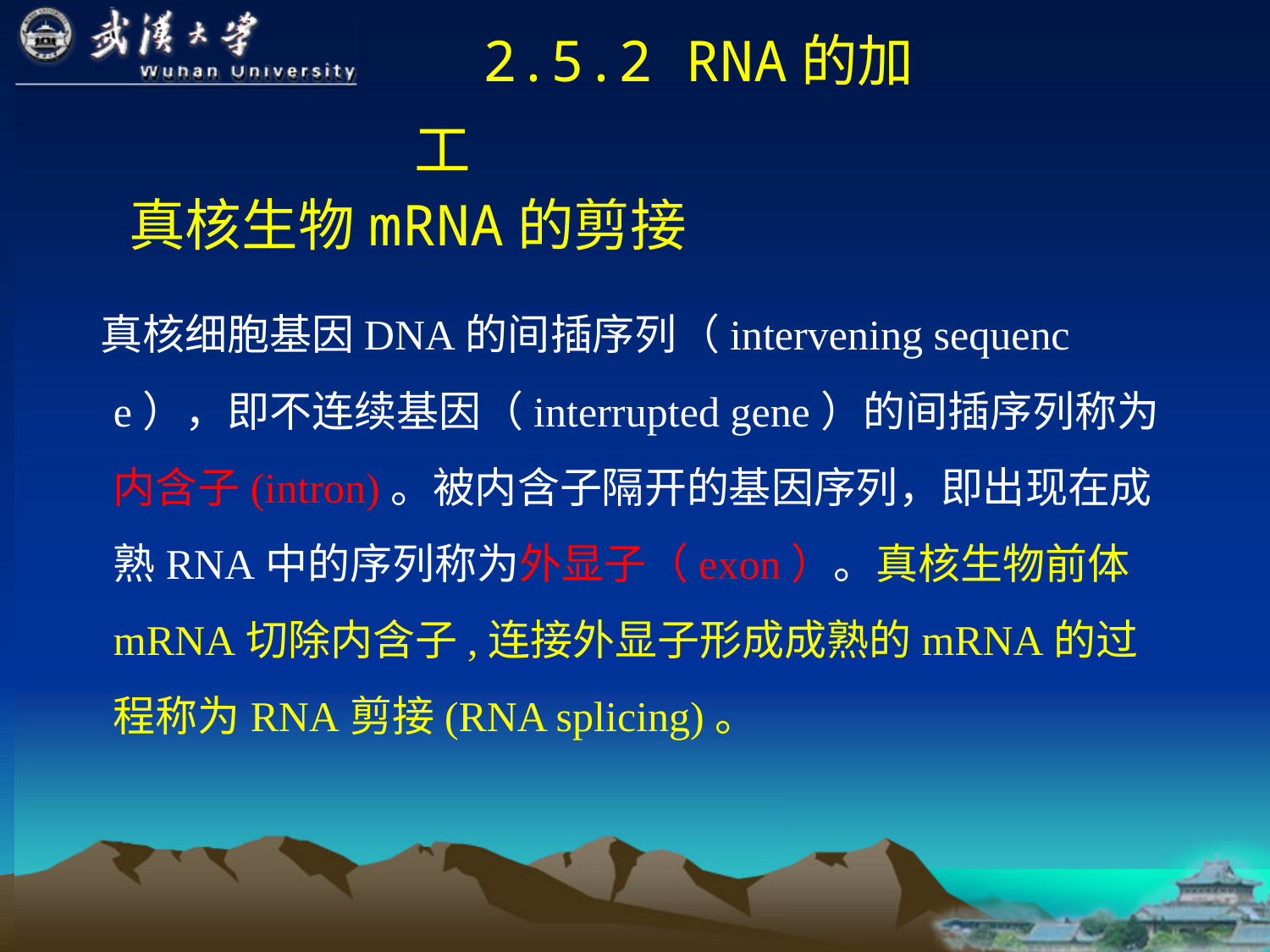

2.5.2 RNA的加工
真核生物mRNA的剪接
# 真核细胞基因DNA的间插序列（intervening sequence），即不连续基因（interrupted gene）的间插序列称为内含子(intron)。被内含子隔开的基因序列，即出现在成熟RNA中的序列称为外显子（exon）。真核生物前体mRNA切除内含子,连接外显子形成成熟的mRNA的过程称为RNA剪接(RNA splicing)。